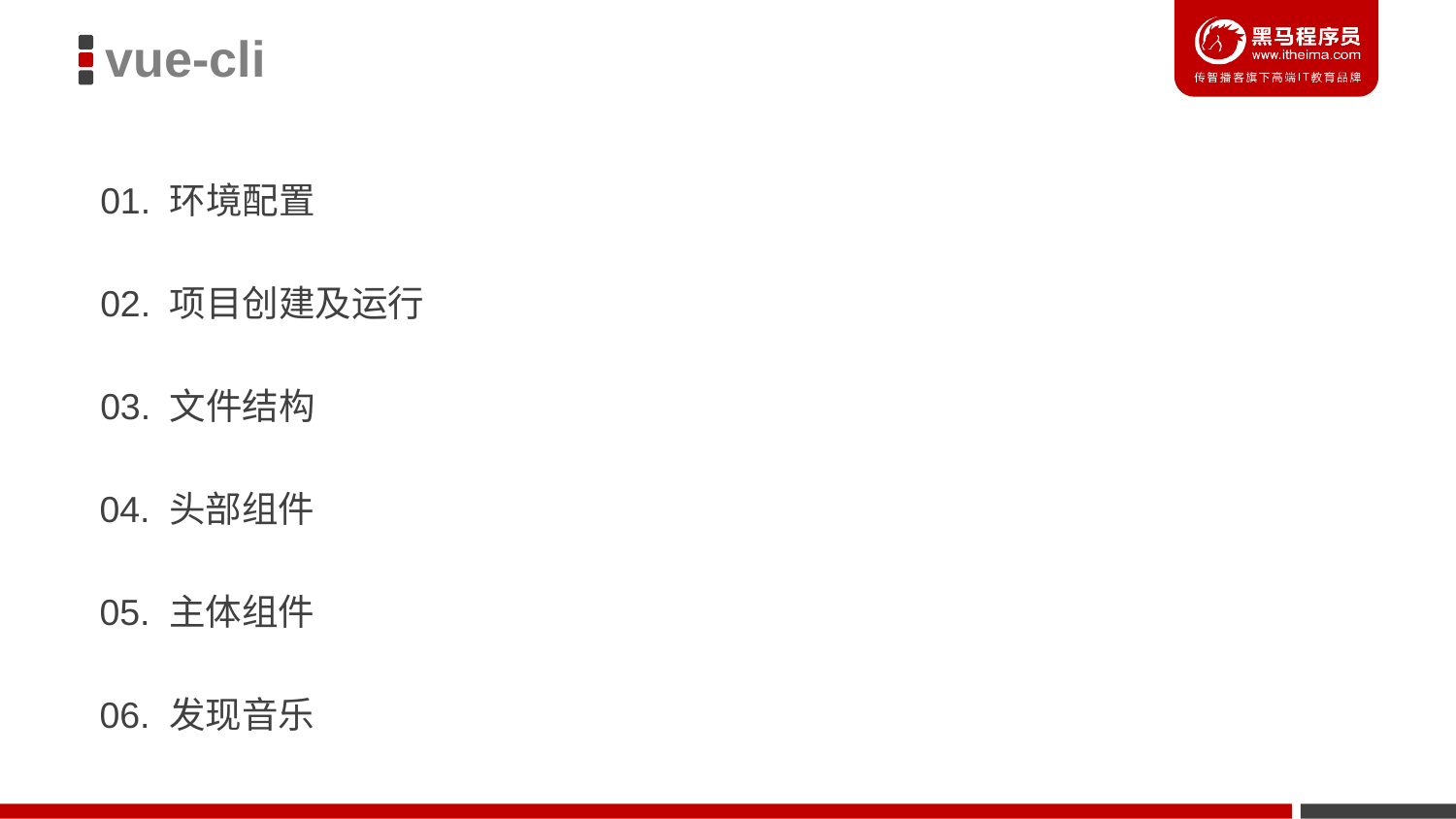

vue-cli
01. 环境配置
02. 项目创建及运行
03. 文件结构
04. 头部组件
05. 主体组件
06. 发现音乐